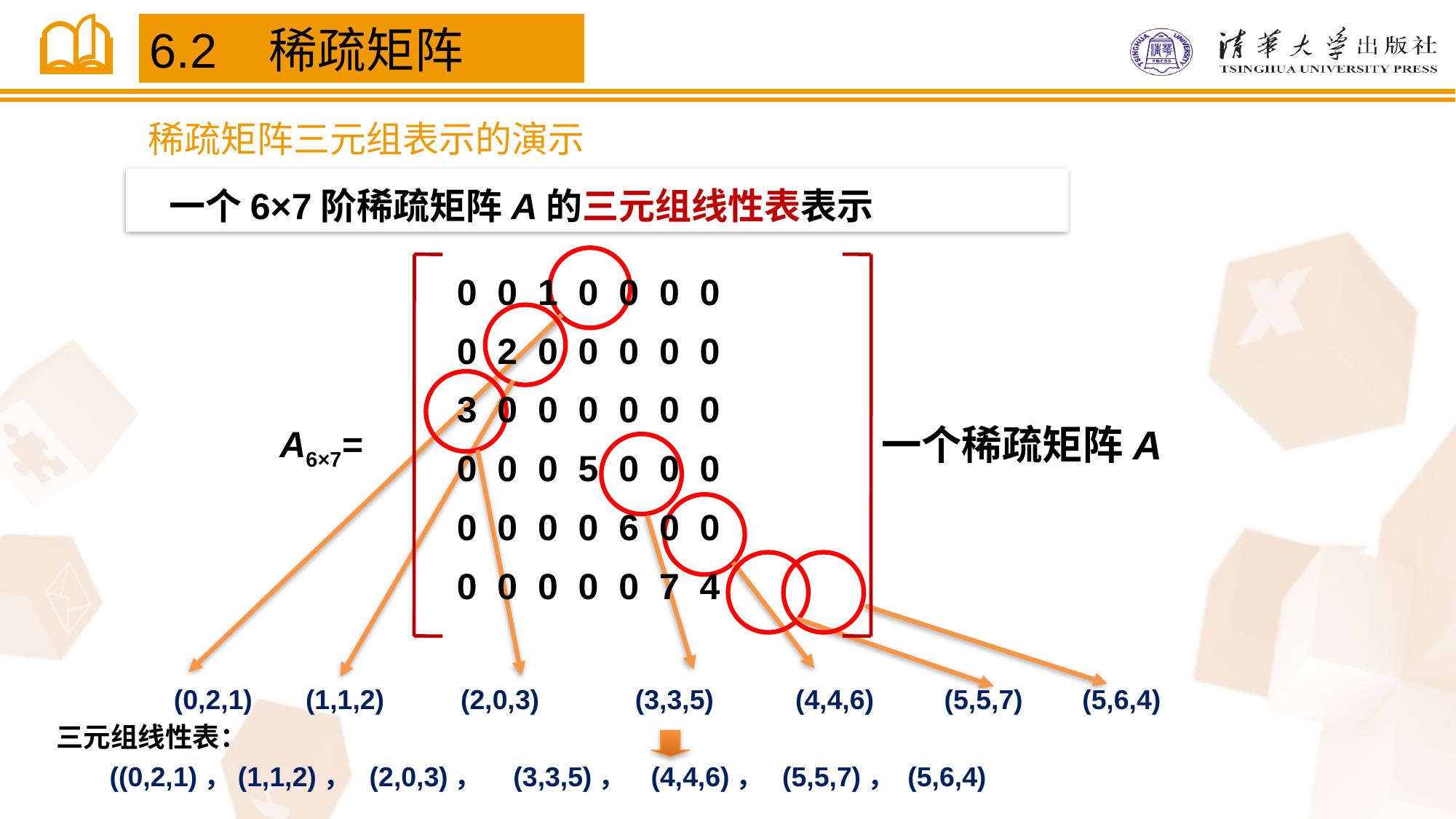

6.2   稀疏矩阵
稀疏矩阵三元组表示的演示
一个6×7阶稀疏矩阵A的三元组线性表表示

0  0  1  0  0  0  0

0  2  0  0  0  0  0

3  0  0  0  0  0  0
一个稀疏矩阵A
A6×7=

0  0  0  5  0  0  0

0  0  0  0  6  0  0

0  0  0  0  0  7  4
(0,2,1)
(1,1,2)
(2,0,3)
(3,3,5)
(4,4,6)
(5,5,7)
(5,6,4)
三元组线性表：
       ((0,2,1)，(1,1,2)，  (2,0,3)，    (3,3,5)，   (4,4,6)，  (5,5,7)， (5,6,4)